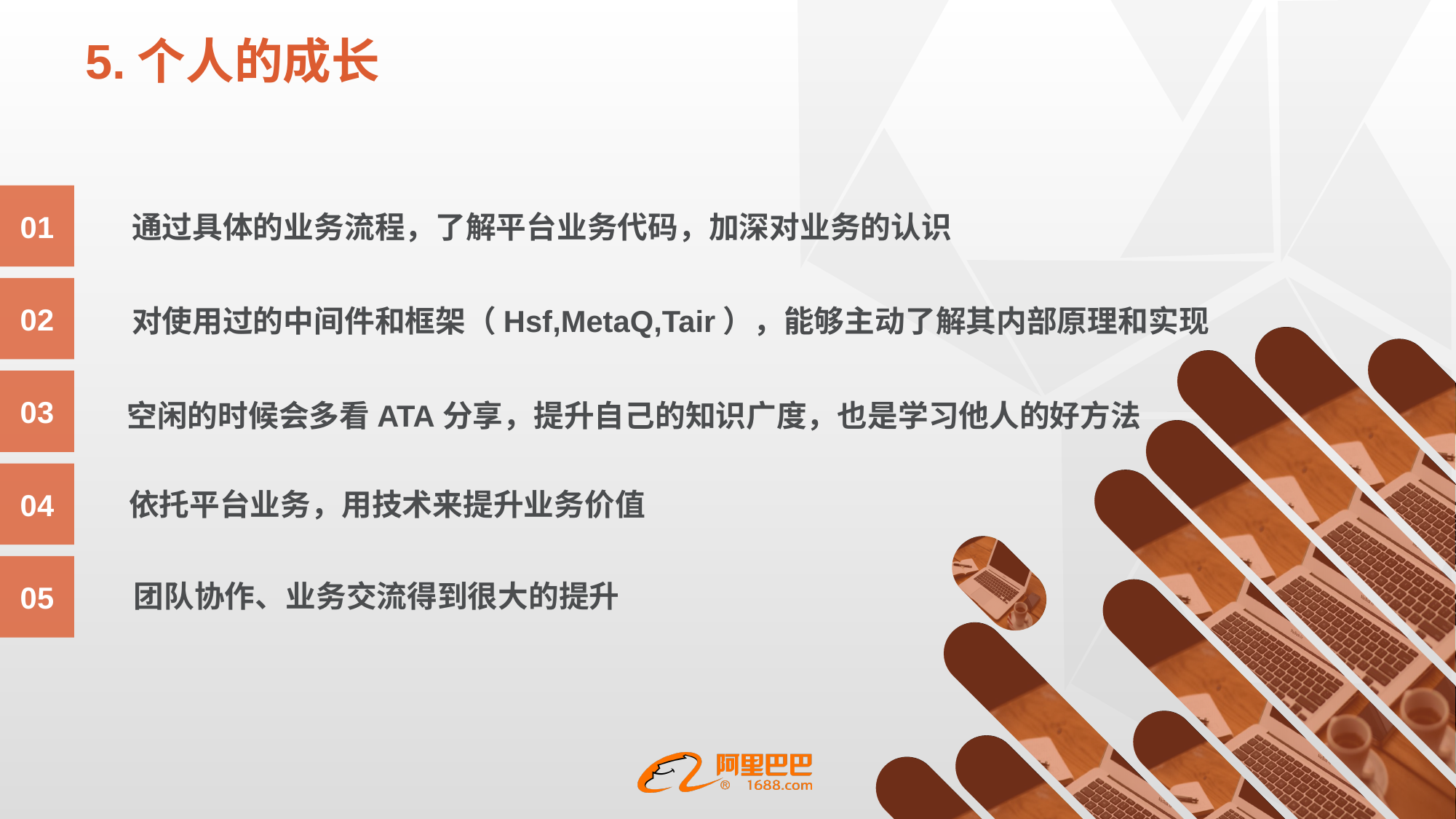

# 5.个人的成长
01
通过具体的业务流程，了解平台业务代码，加深对业务的认识
02
对使用过的中间件和框架（Hsf,MetaQ,Tair），能够主动了解其内部原理和实现

03
空闲的时候会多看ATA分享，提升自己的知识广度，也是学习他人的好方法
04
依托平台业务，用技术来提升业务价值
05
团队协作、业务交流得到很大的提升